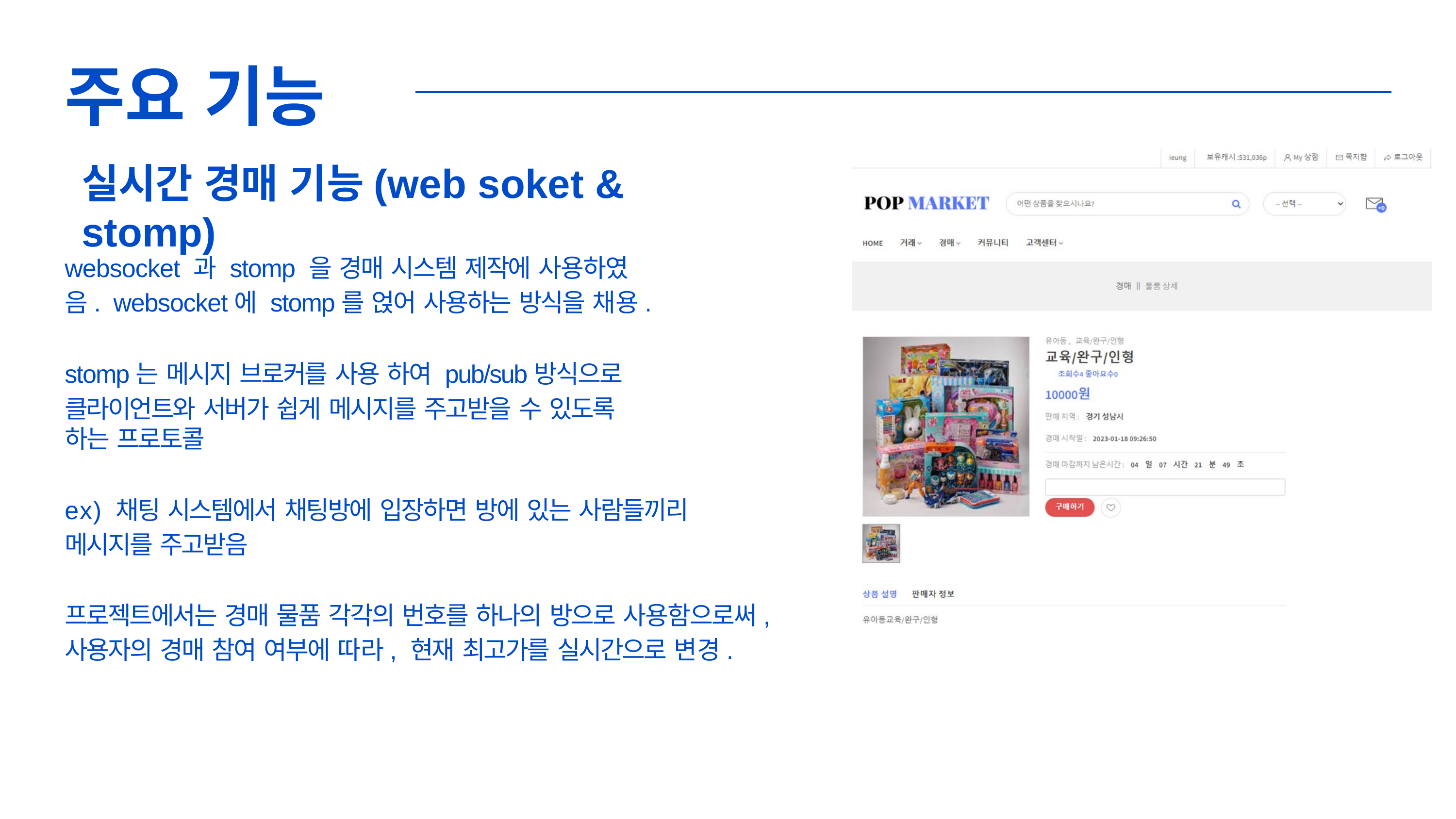

# 주요 기능

실시간 경매 기능(web soket & stomp)
websocket 과 stomp 을 경매 시스템 제작에 사용하였음.  websocket에 stomp를 얹어 사용하는 방식을 채용.

stomp는 메시지 브로커를 사용 하여 pub/sub방식으로
클라이언트와 서버가 쉽게 메시지를 주고받을 수 있도록 하는 프로토콜

ex) 채팅 시스템에서 채팅방에 입장하면 방에 있는 사람들끼리  메시지를 주고받음

프로젝트에서는 경매 물품 각각의 번호를 하나의 방으로 사용함으로써,  사용자의 경매 참여 여부에 따라, 현재 최고가를 실시간으로 변경.